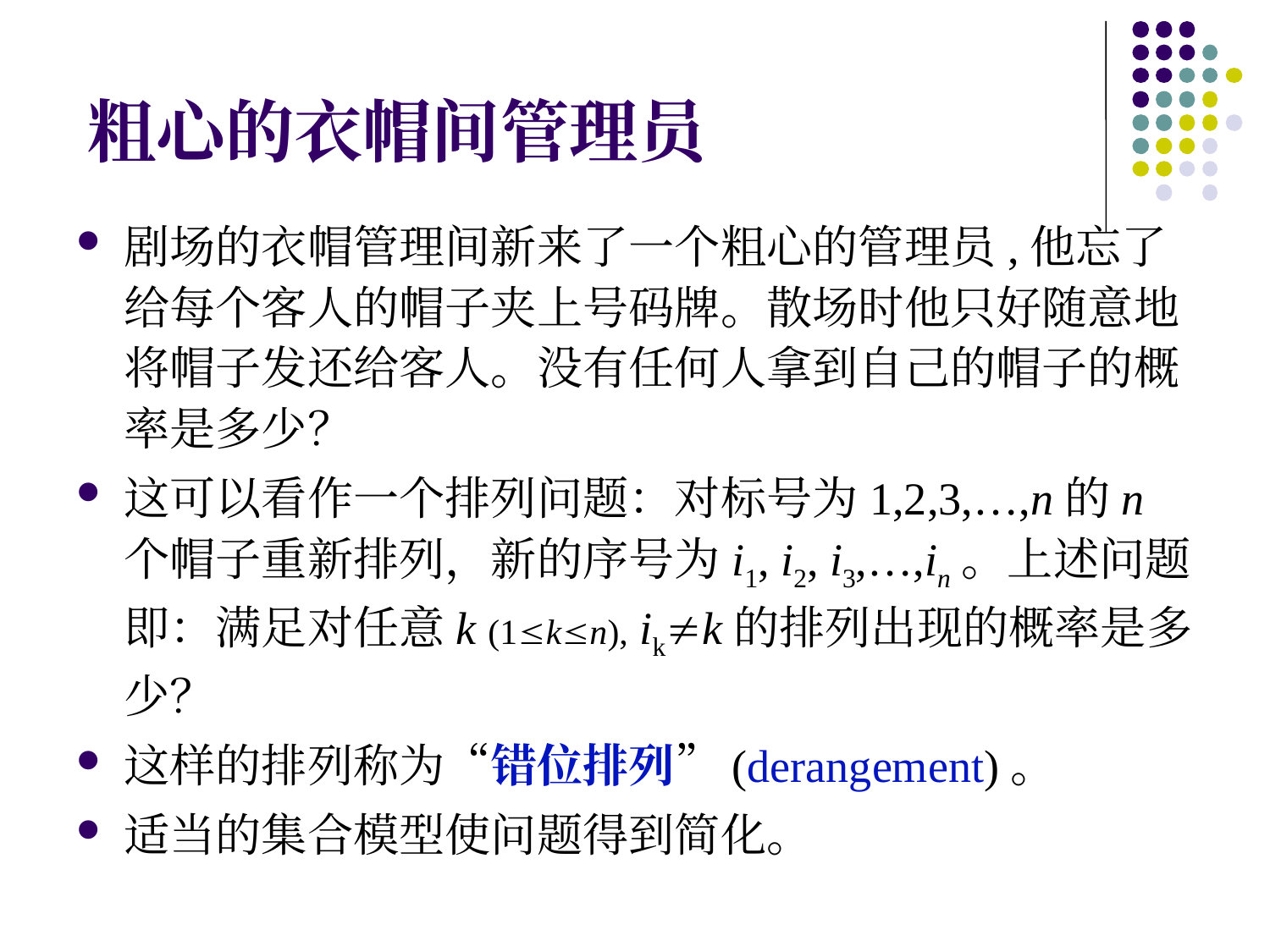

# 粗心的衣帽间管理员
剧场的衣帽管理间新来了一个粗心的管理员,他忘了给每个客人的帽子夹上号码牌。散场时他只好随意地将帽子发还给客人。没有任何人拿到自己的帽子的概率是多少？
这可以看作一个排列问题：对标号为1,2,3,…,n的n个帽子重新排列，新的序号为i1, i2, i3,…,in。上述问题即：满足对任意k (1≤k≤n), ik≠k的排列出现的概率是多少？
这样的排列称为“错位排列”(derangement)。
适当的集合模型使问题得到简化。